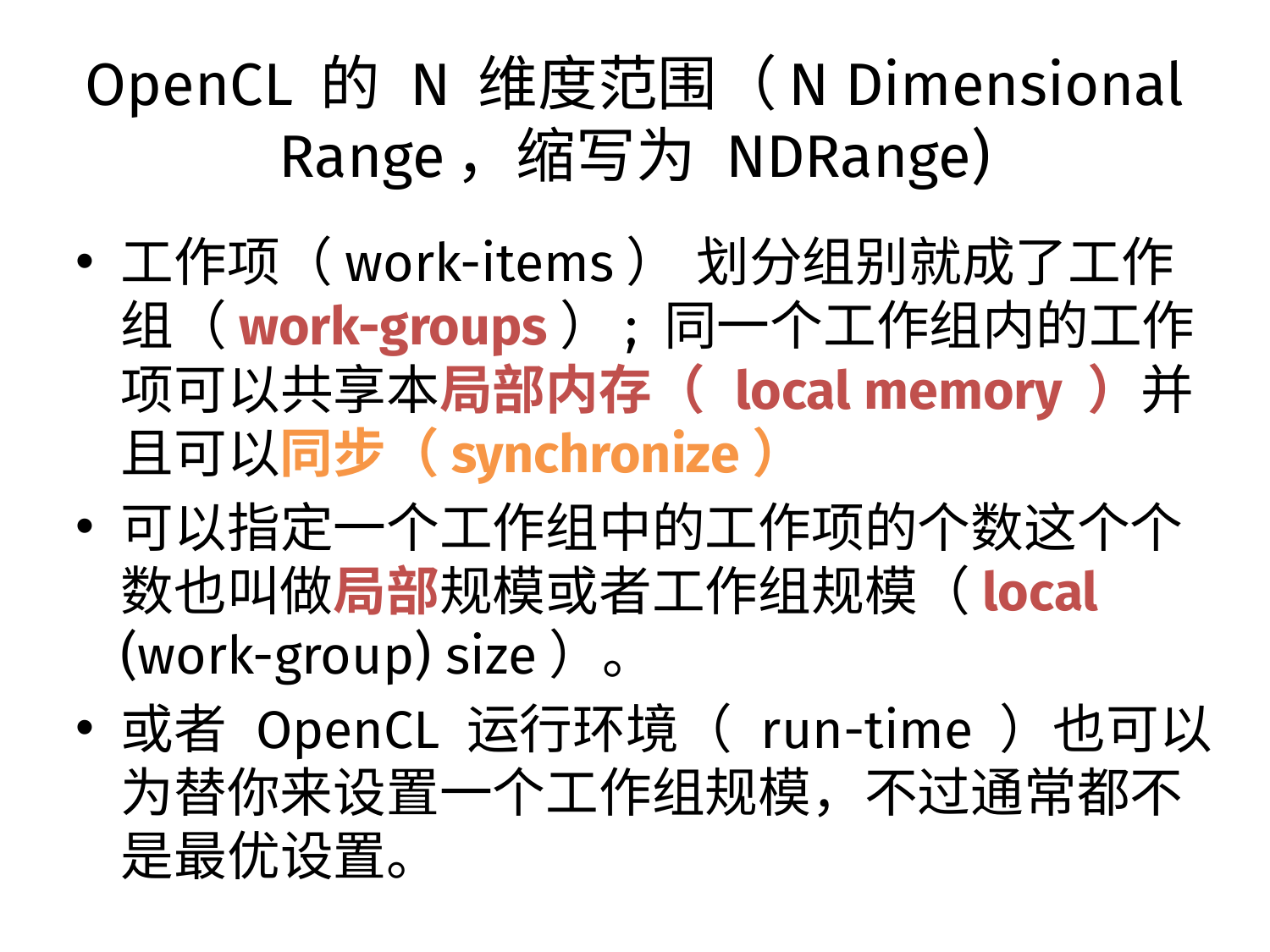

OpenCL 的 N 维度范围（N Dimensional Range，缩写为 NDRange)
工作项（work-items） 划分组别就成了工作组（work-groups）; 同一个工作组内的工作项可以共享本局部内存（ local memory ）并且可以同步（synchronize）
可以指定一个工作组中的工作项的个数这个个数也叫做局部规模或者工作组规模（local (work-group) size）。
或者 OpenCL 运行环境（ run-time ）也可以为替你来设置一个工作组规模，不过通常都不是最优设置。